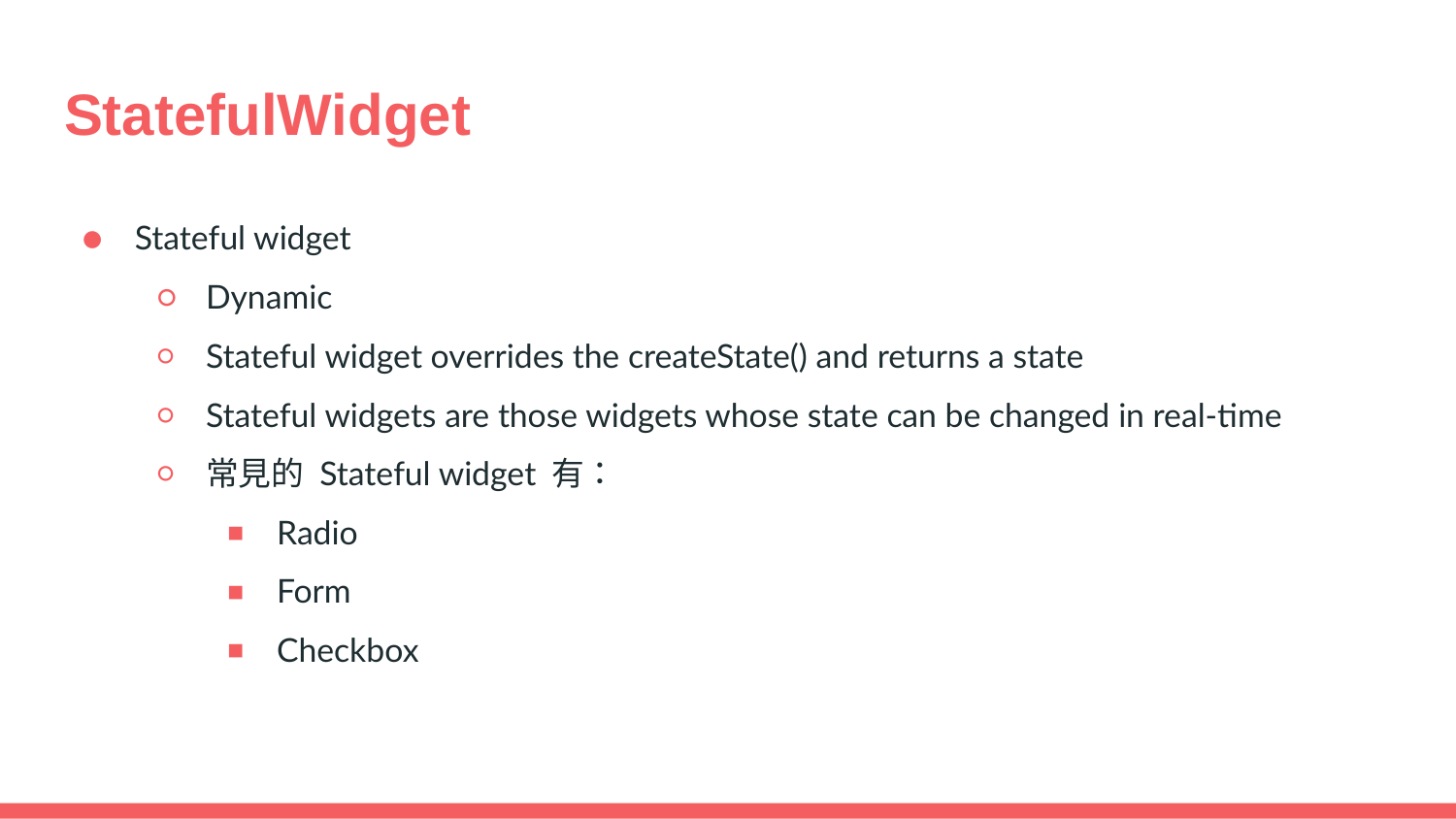

# StatefulWidget
Stateful widget
Dynamic
Stateful widget overrides the createState() and returns a state
Stateful widgets are those widgets whose state can be changed in real-time
常見的 Stateful widget 有：
Radio
Form
Checkbox